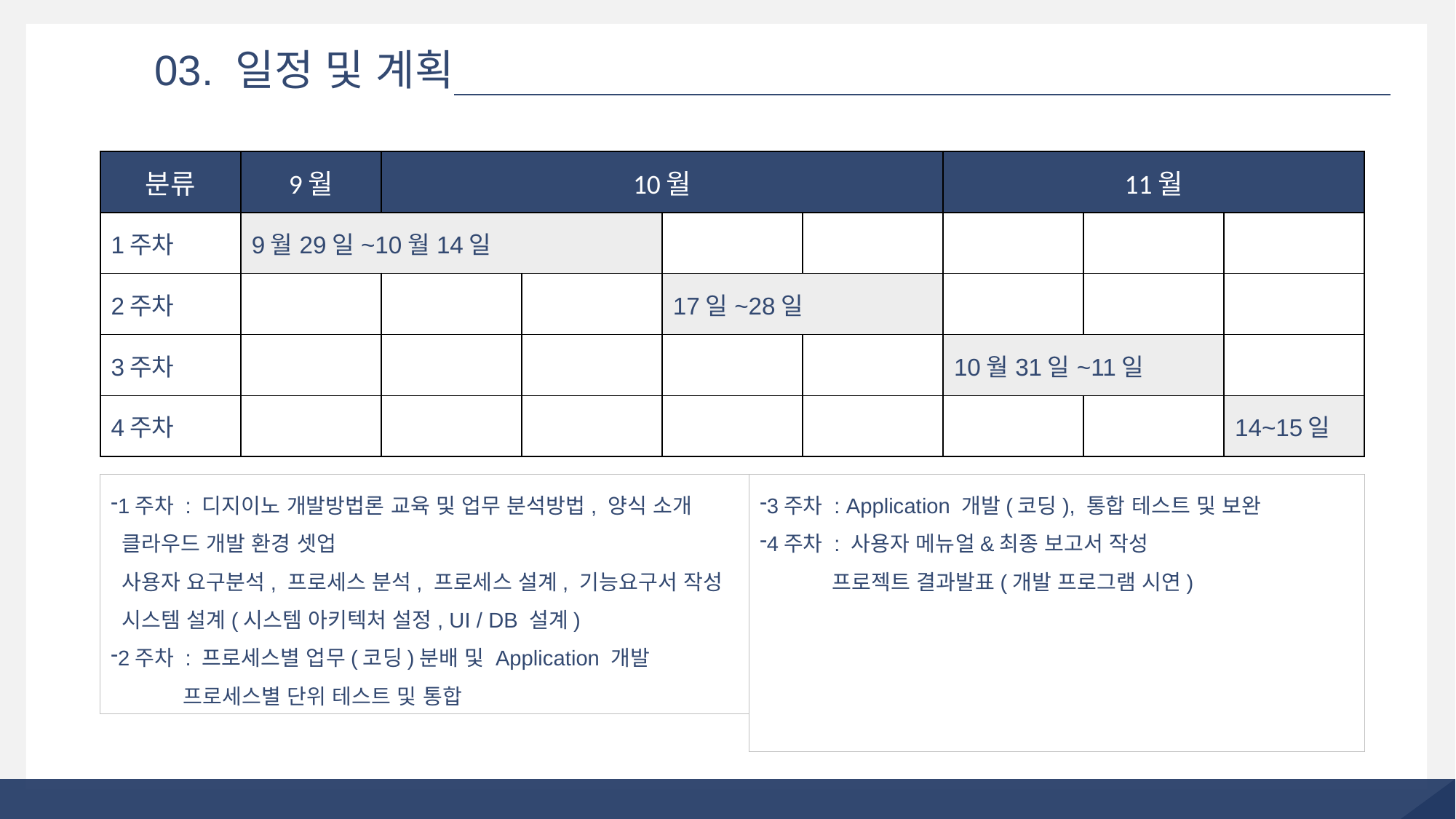

03. 일정 및 계획
| 분류 | 9월 | 10월 |  |  |  | 11월 |  |  |
| --- | --- | --- | --- | --- | --- | --- | --- | --- |
| 1주차 | 9월29일~10월14일 |  |  |  |  |  |  |  |
| 2주차 |  |  |  | 17일~28일 |  |  |  |  |
| 3주차 |  |  |  |  |  | 10월31일~11일 |  |  |
| 4주차 |  |  |  |  |  |  |  | 14~15일 |
1주차 : 디지이노 개발방법론 교육 및 업무 분석방법, 양식 소개
 클라우드 개발 환경 셋업
 사용자 요구분석, 프로세스 분석, 프로세스 설계, 기능요구서 작성
 시스템 설계(시스템 아키텍처 설정, UI / DB 설계)
2주차 : 프로세스별 업무(코딩)분배 및 Application 개발
            프로세스별 단위 테스트 및 통합
3주차 : Application 개발(코딩), 통합 테스트 및 보완
4주차 : 사용자 메뉴얼&최종 보고서 작성
            프로젝트 결과발표(개발 프로그램 시연)